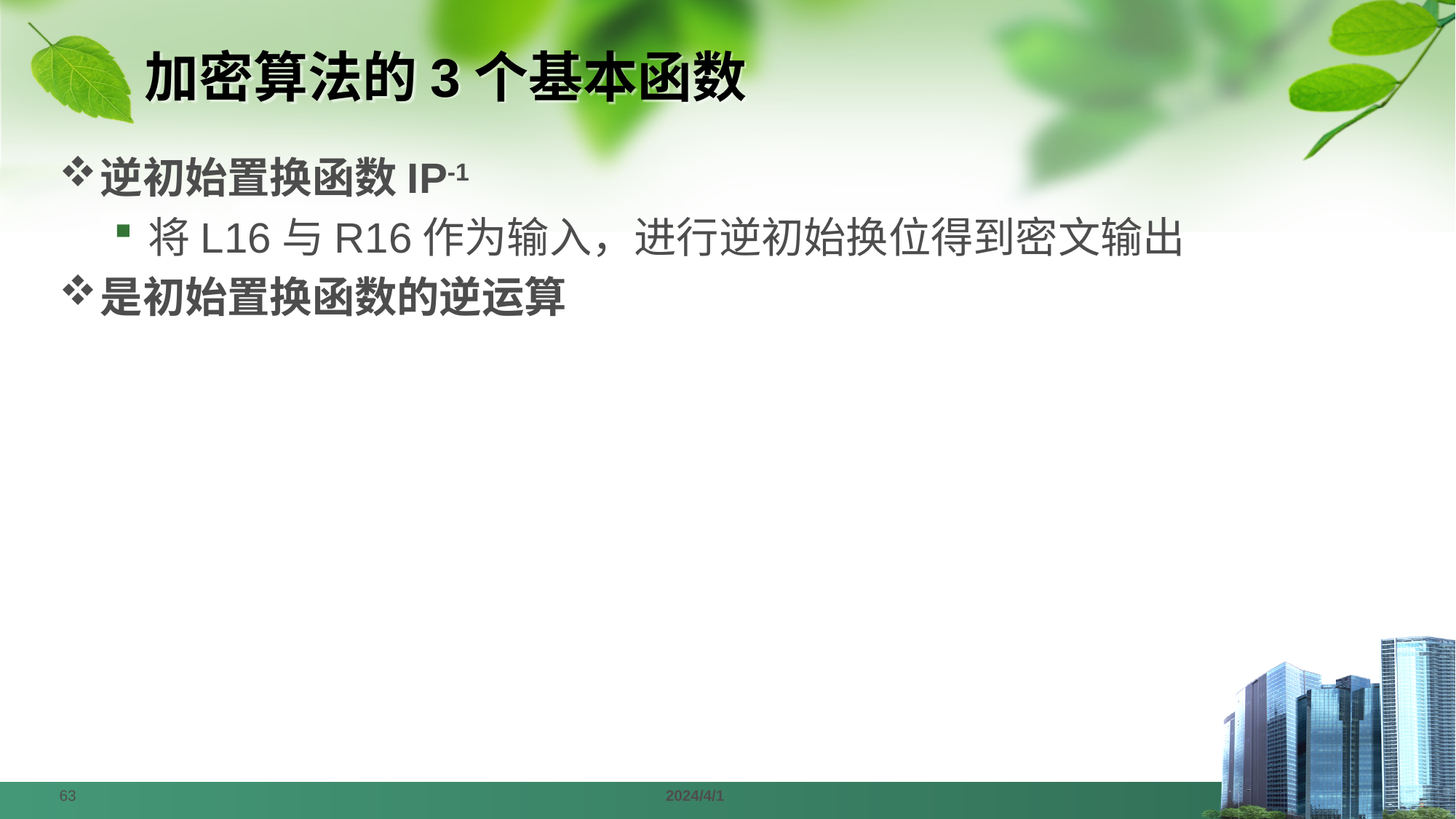

# 加密算法的3个基本函数
逆初始置换函数IP-1
将L16与R16作为输入，进行逆初始换位得到密文输出
是初始置换函数的逆运算
63
2024/4/1